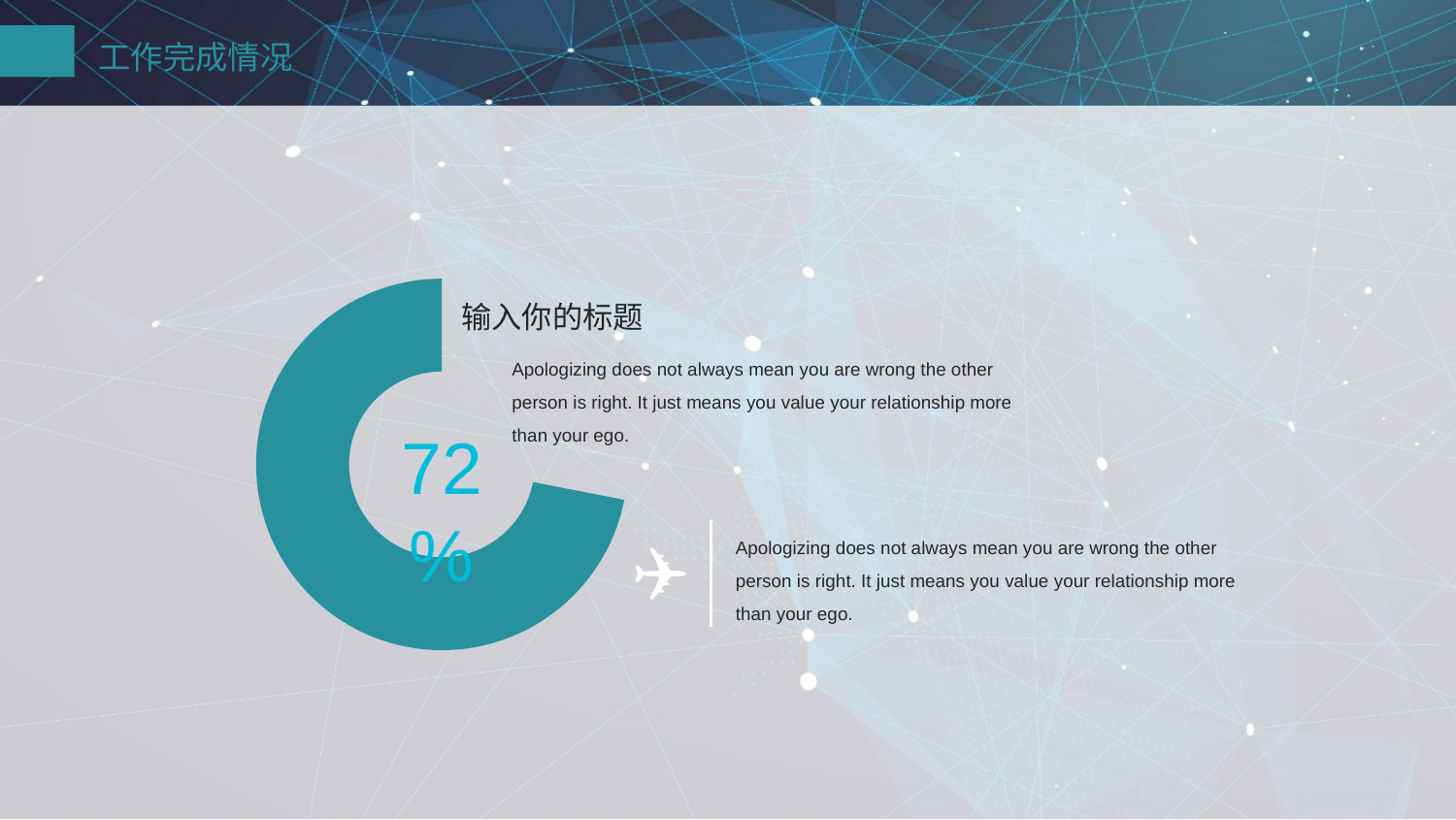

### Chart

| Category | 销售额 |
|---|---|
| 第一季度 | 8.200000000000001 |
| 第二季度 | 3.2 |
输入你的标题
Apologizing does not always mean you are wrong the other person is right. It just means you value your relationship more than your ego.
72%
Apologizing does not always mean you are wrong the other person is right. It just means you value your relationship more than your ego.